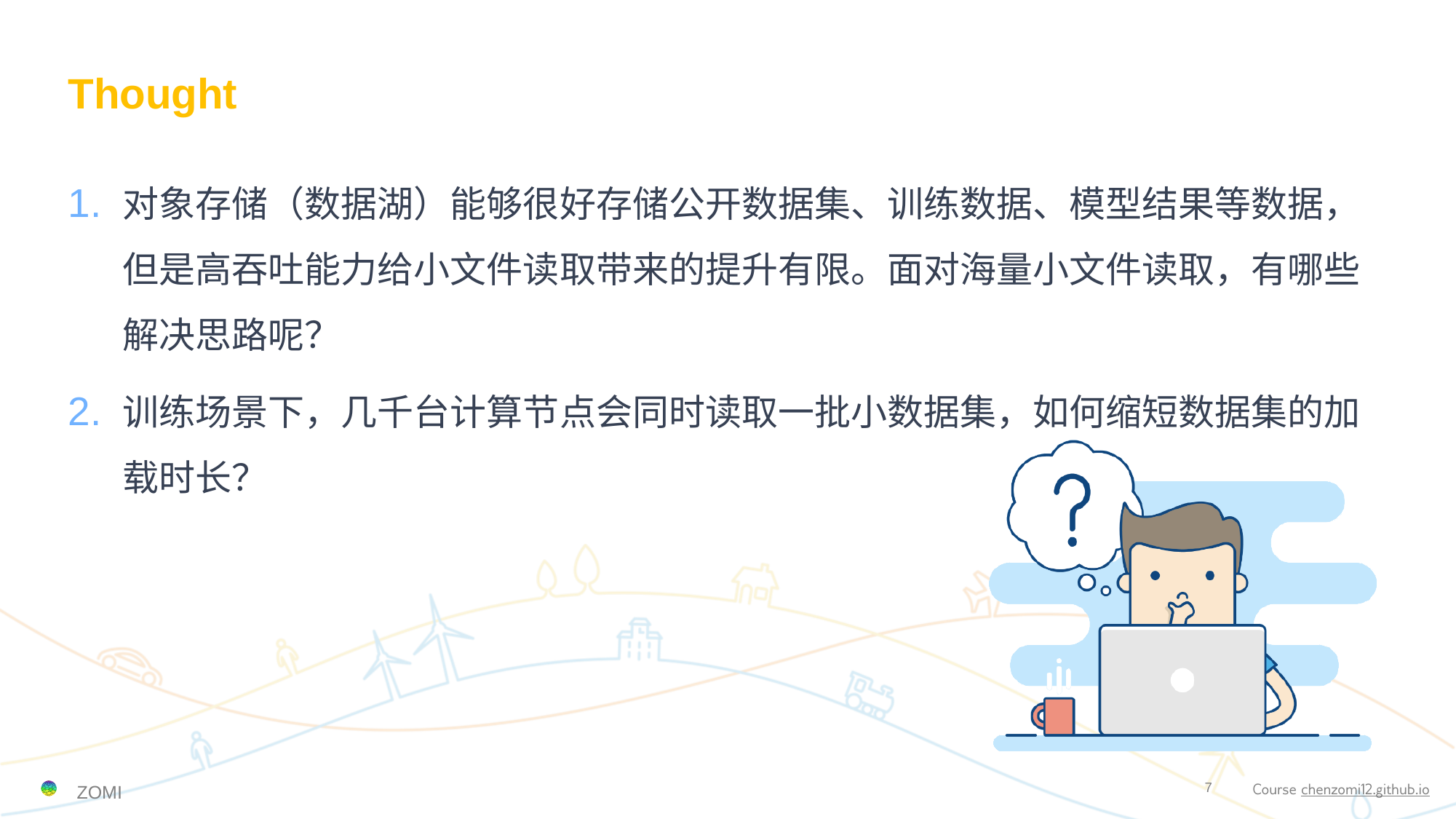

# Thought
对象存储（数据湖）能够很好存储公开数据集、训练数据、模型结果等数据，但是高吞吐能力给小文件读取带来的提升有限。面对海量小文件读取，有哪些解决思路呢？
训练场景下，几千台计算节点会同时读取一批小数据集，如何缩短数据集的加载时长？